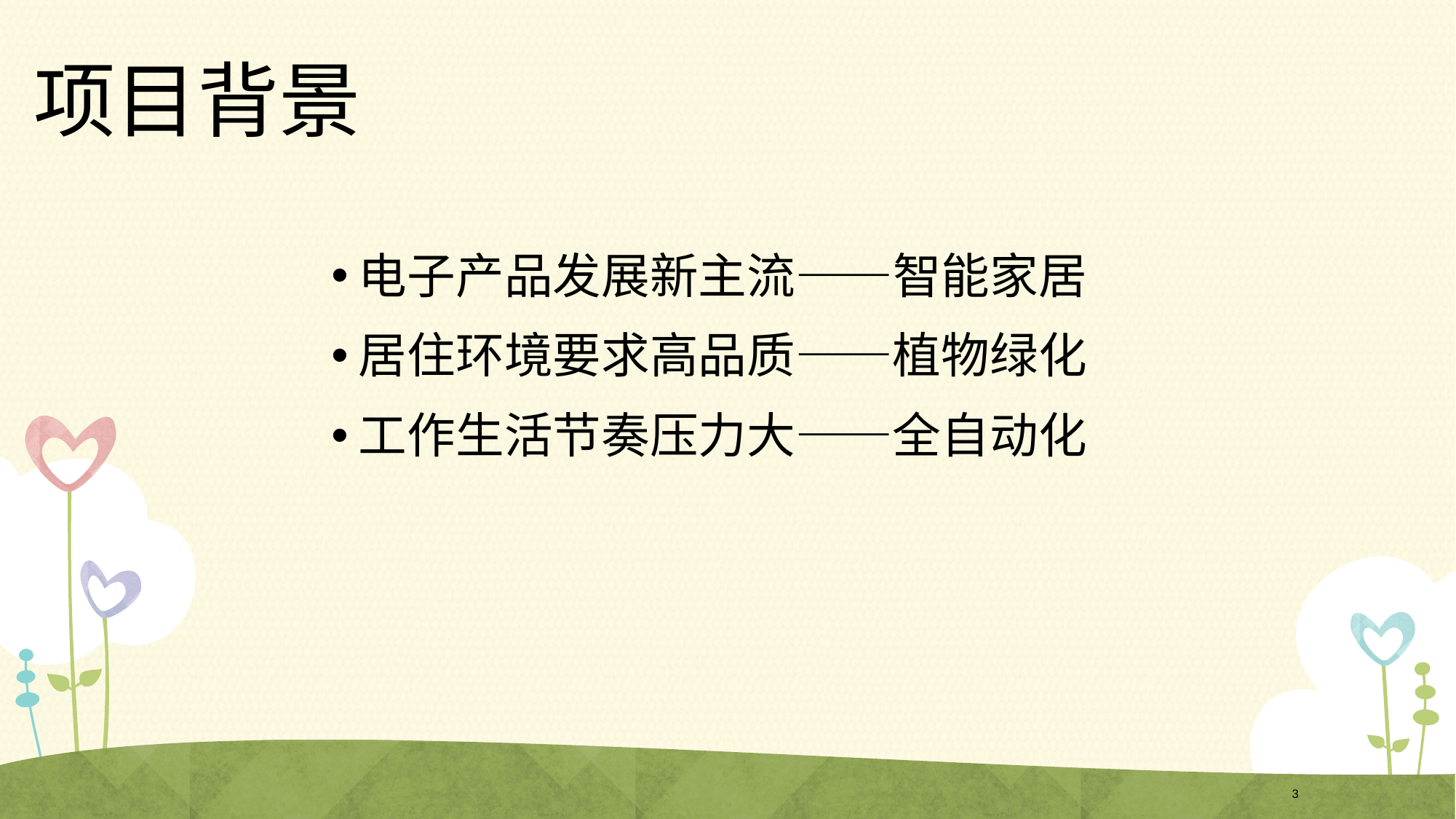

# 项目背景
电子产品发展新主流——智能家居
居住环境要求高品质——植物绿化
工作生活节奏压力大——全自动化
3